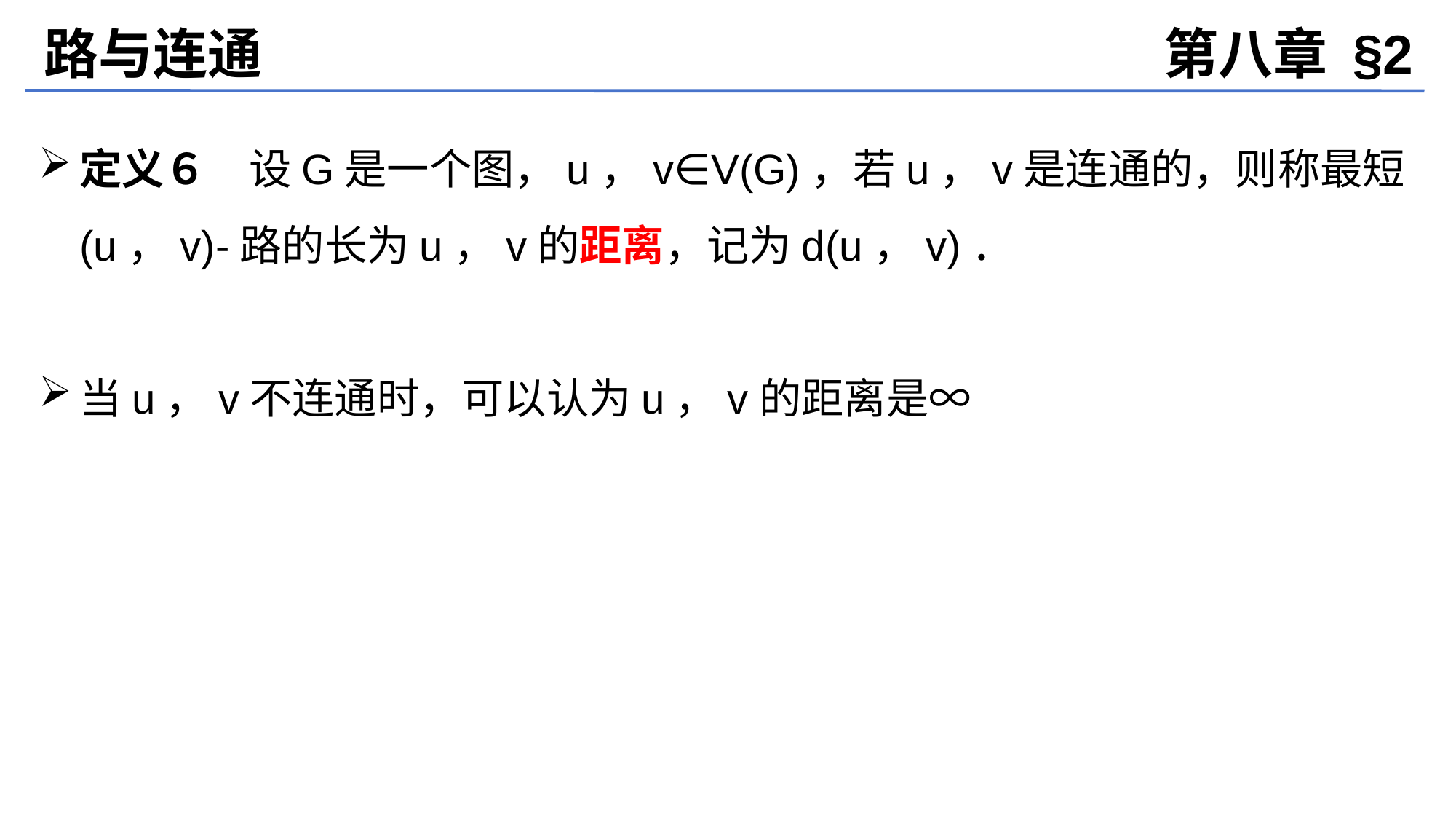

路与连通
第八章 §2
定义６　设G是一个图，u，v∈V(G)，若u，v是连通的，则称最短(u，v)-路的长为u，v的距离，记为d(u，v)．

当u，v不连通时，可以认为u，v的距离是∞